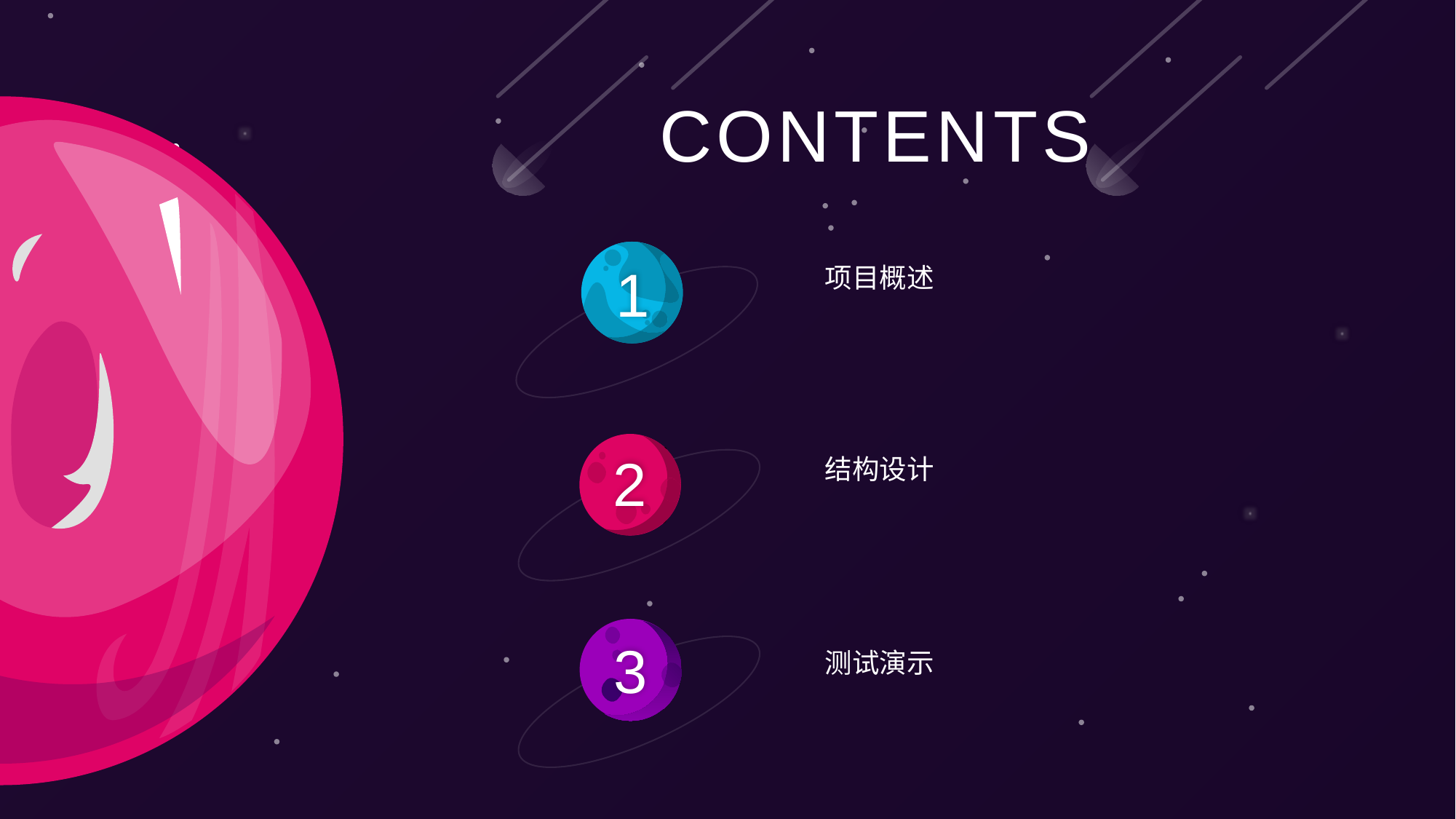

CONTENTS

1
项目概述

2
结构设计

3
测试演示